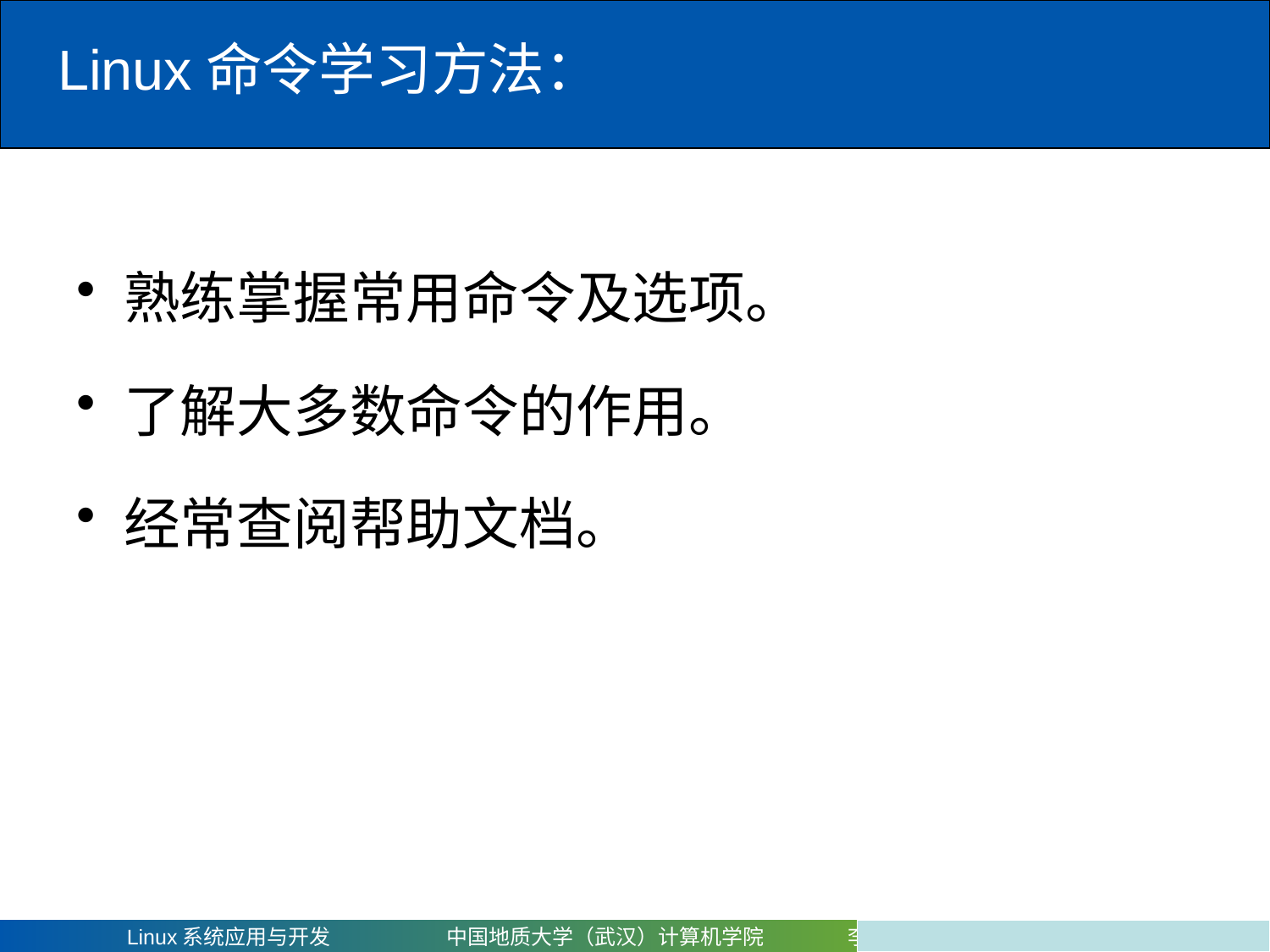

# Linux命令学习方法：
熟练掌握常用命令及选项。
了解大多数命令的作用。
经常查阅帮助文档。